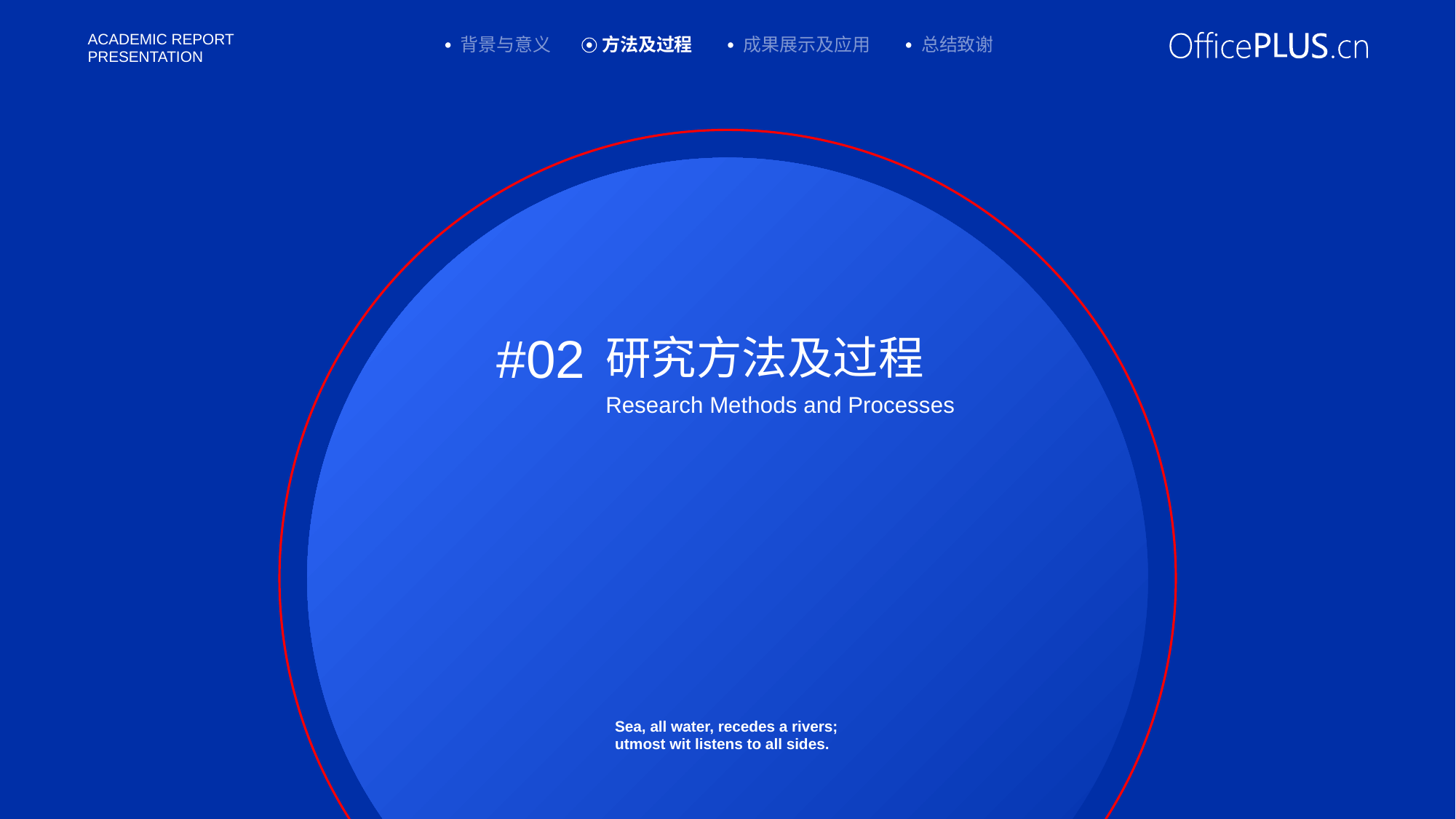

背景与意义
方法及过程
成果展示及应用
总结致谢

#02
研究方法及过程
Research Methods and Processes